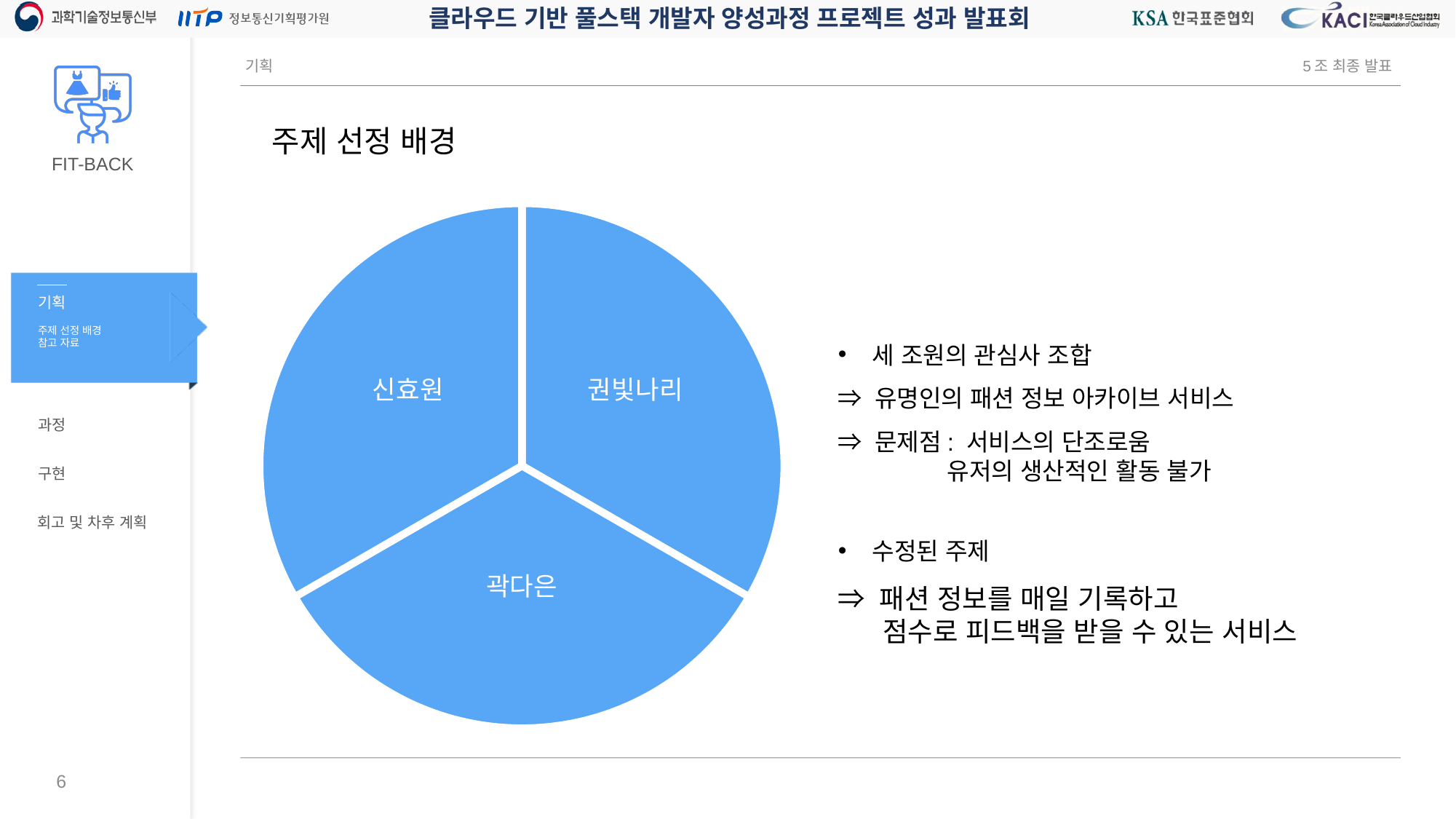

주제 선정 배경

### Chart

| Category | 퍼센트 | 라벨링 |
|---|---|---|
| 권빛나리 | 0.333333333333333 | 0.0 |
| 곽다은 | 0.333333333333333 | 0.0 |
| 신효원 | 0.333333333333333 | 0.0 |
세 조원의 관심사 조합
⇒ 유명인의 패션 정보 아카이브 서비스
⇒ 문제점: 서비스의 단조로움
	유저의 생산적인 활동 불가

수정된 주제
⇒ 패션 정보를 매일 기록하고
     점수로 피드백을 받을 수 있는 서비스

6